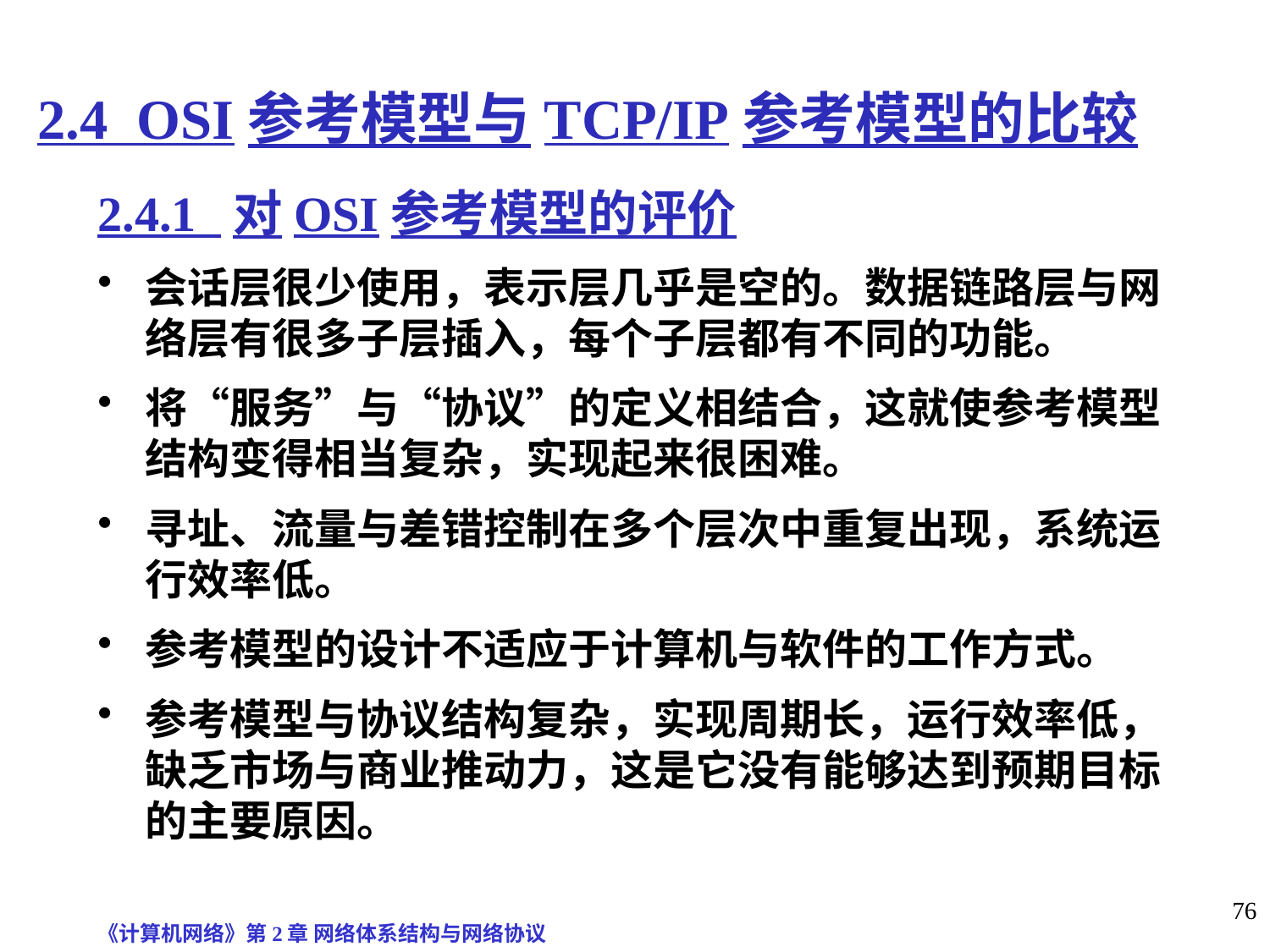

# 2.4  OSI参考模型与TCP/IP参考模型的比较
2.4.1  对OSI参考模型的评价
会话层很少使用，表示层几乎是空的。数据链路层与网络层有很多子层插入，每个子层都有不同的功能。
将“服务”与“协议”的定义相结合，这就使参考模型结构变得相当复杂，实现起来很困难。
寻址、流量与差错控制在多个层次中重复出现，系统运行效率低。
参考模型的设计不适应于计算机与软件的工作方式。
参考模型与协议结构复杂，实现周期长，运行效率低，缺乏市场与商业推动力，这是它没有能够达到预期目标的主要原因。

《计算机网络》第2章 网络体系结构与网络协议
76